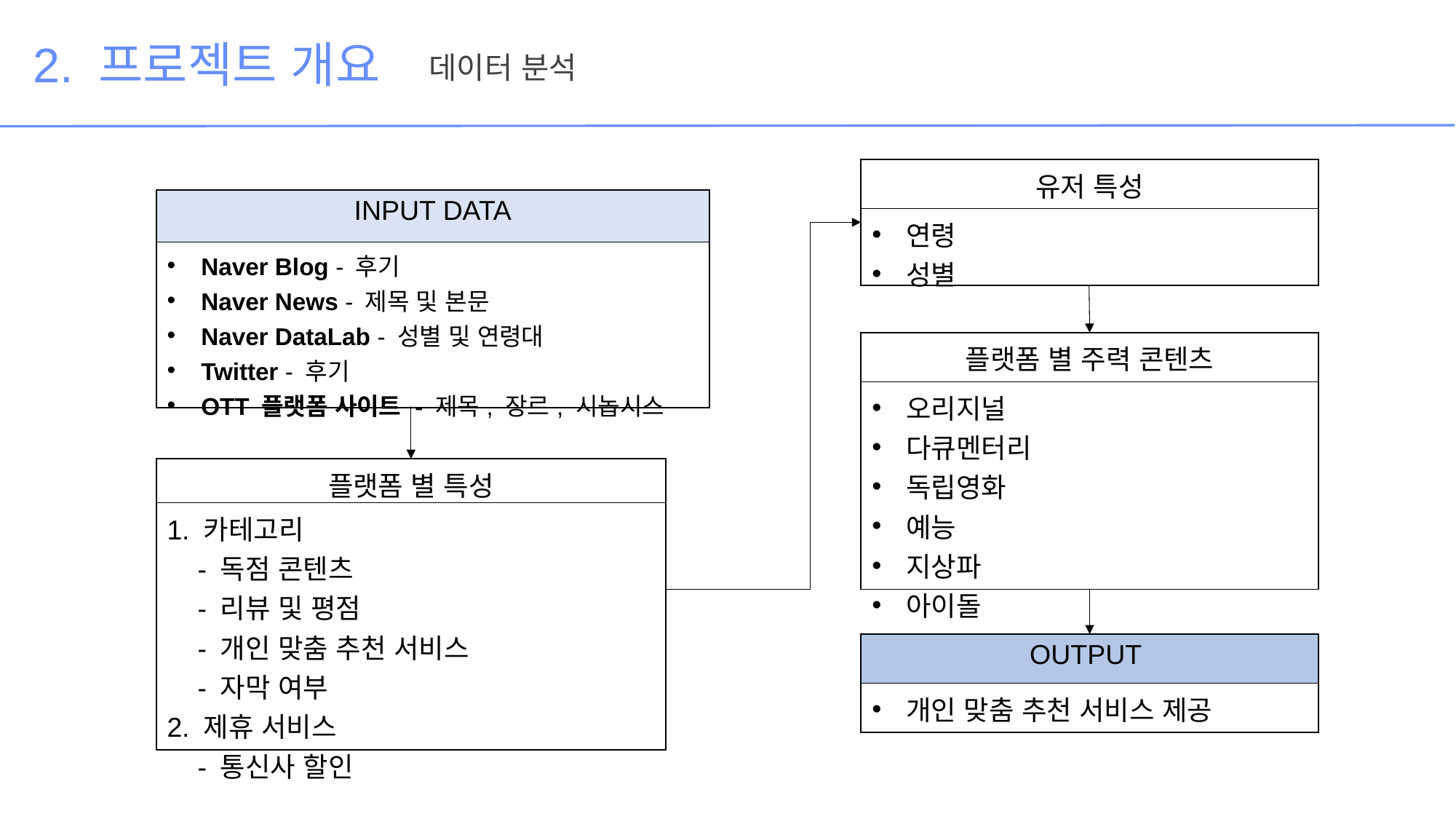

2. 프로젝트 개요
데이터 분석
| 유저 특성 |
| --- |
| 연령 성별 |
| INPUT DATA |
| --- |
| Naver Blog - 후기 Naver News - 제목 및 본문 Naver DataLab - 성별 및 연령대 Twitter - 후기 OTT 플랫폼 사이트 - 제목, 장르, 시놉시스 |
| 플랫폼 별 주력 콘텐츠 |
| --- |
| 오리지널 다큐멘터리 독립영화 예능 지상파 아이돌 |
| 플랫폼 별 특성 |
| --- |
| 1. 카테고리 - 독점 콘텐츠 - 리뷰 및 평점 - 개인 맞춤 추천 서비스 - 자막 여부 2. 제휴 서비스 - 통신사 할인 |
| OUTPUT |
| --- |
| 개인 맞춤 추천 서비스 제공 |